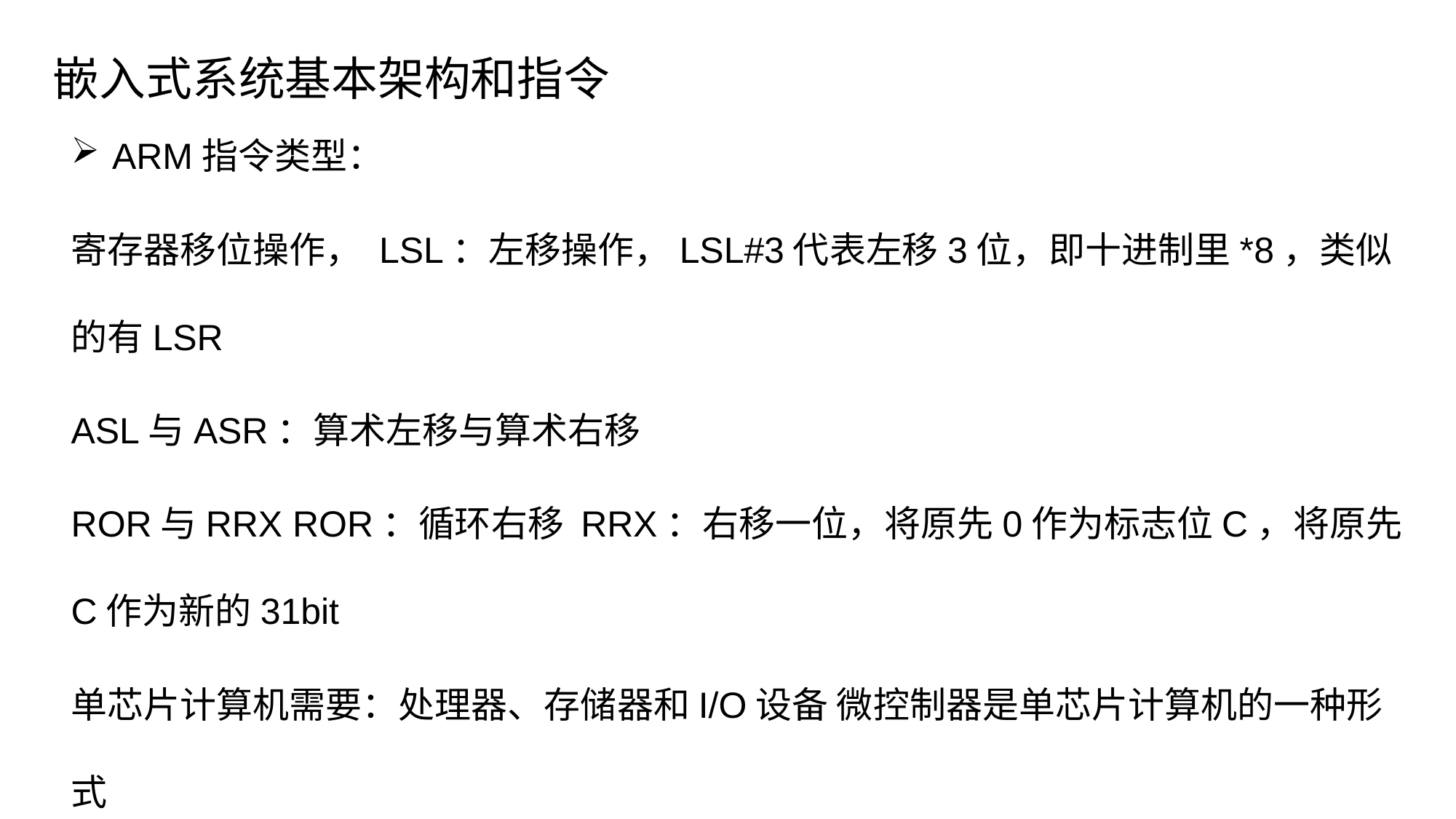

# 嵌入式系统基本架构和指令
ARM指令类型：
寄存器移位操作， LSL：左移操作，LSL#3代表左移3位，即十进制里*8，类似的有LSR
ASL与ASR：算术左移与算术右移
ROR与RRX ROR：循环右移 RRX：右移一位，将原先0作为标志位C，将原先C作为新的31bit
单芯片计算机需要：处理器、存储器和I/O设备 微控制器是单芯片计算机的一种形式

14